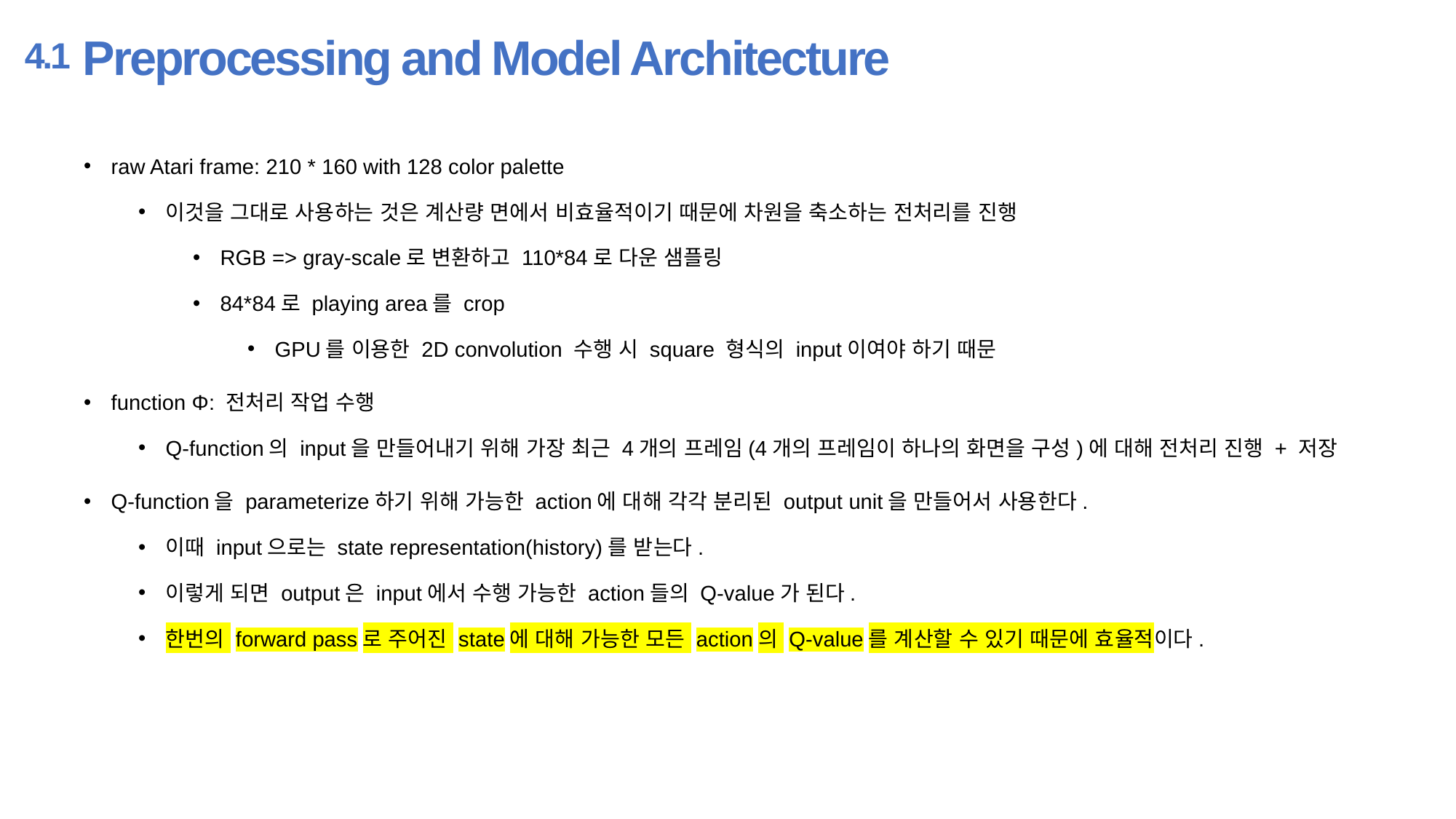

Preprocessing and Model Architecture
4.1
raw Atari frame: 210 * 160 with 128 color palette
이것을 그대로 사용하는 것은 계산량 면에서 비효율적이기 때문에 차원을 축소하는 전처리를 진행
RGB => gray-scale로 변환하고 110*84로 다운 샘플링
84*84로 playing area를 crop
GPU를 이용한 2D convolution 수행 시 square 형식의 input이여야 하기 때문
function Φ: 전처리 작업 수행
Q-function의 input을 만들어내기 위해 가장 최근 4개의 프레임(4개의 프레임이 하나의 화면을 구성)에 대해 전처리 진행 + 저장
Q-function을 parameterize하기 위해 가능한 action에 대해 각각 분리된 output unit을 만들어서 사용한다.
이때 input으로는 state representation(history)를 받는다.
이렇게 되면 output은 input에서 수행 가능한 action들의 Q-value가 된다.
한번의 forward pass로 주어진 state에 대해 가능한 모든 action의 Q-value를 계산할 수 있기 때문에 효율적이다.